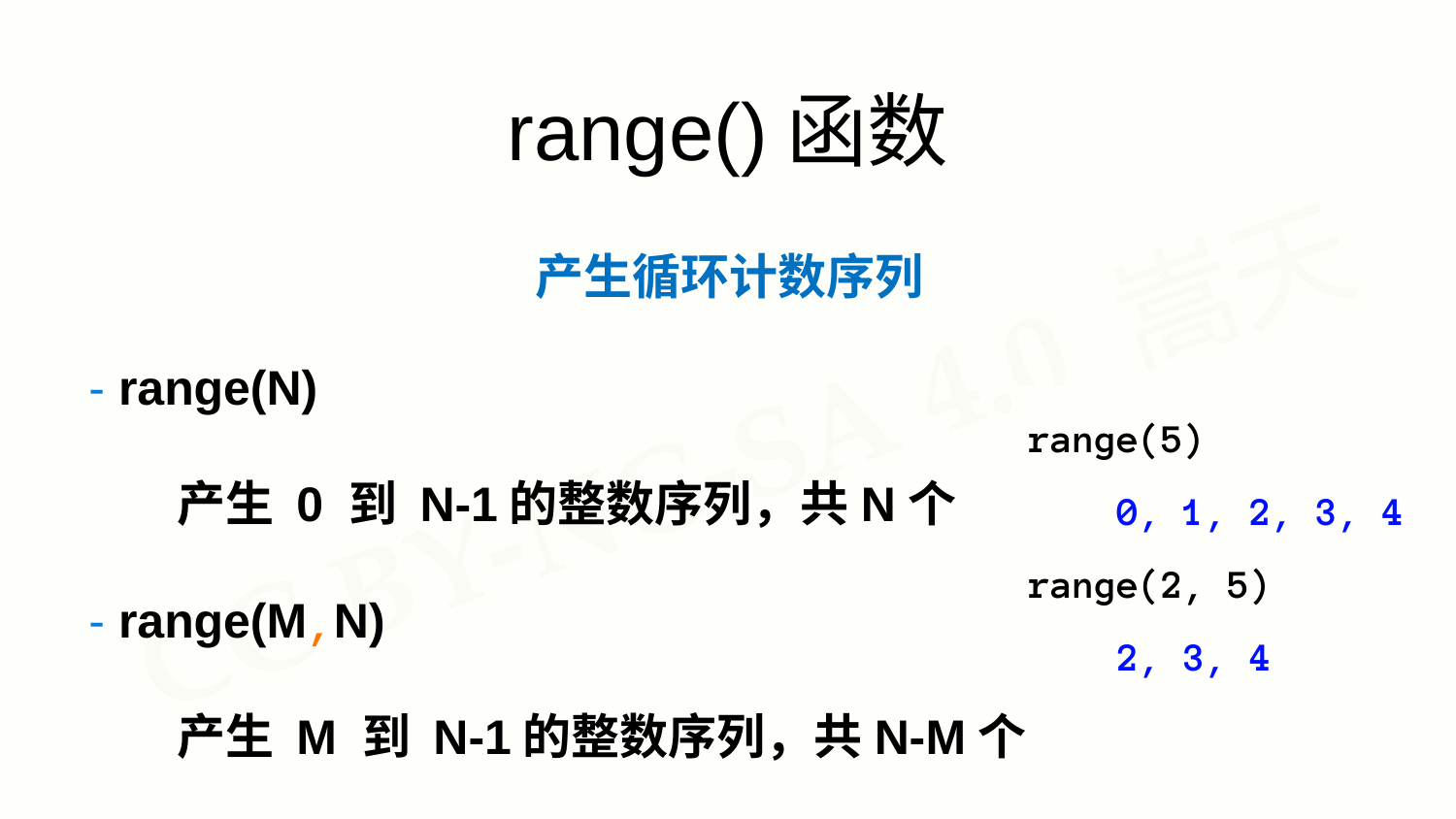

range()函数
产生循环计数序列
- range(N)
       产生 0 到 N-1的整数序列，共N个
- range(M,N)
       产生 M 到 N-1的整数序列，共N-M个
range(5)
    0, 1, 2, 3, 4
range(2, 5)
    2, 3, 4